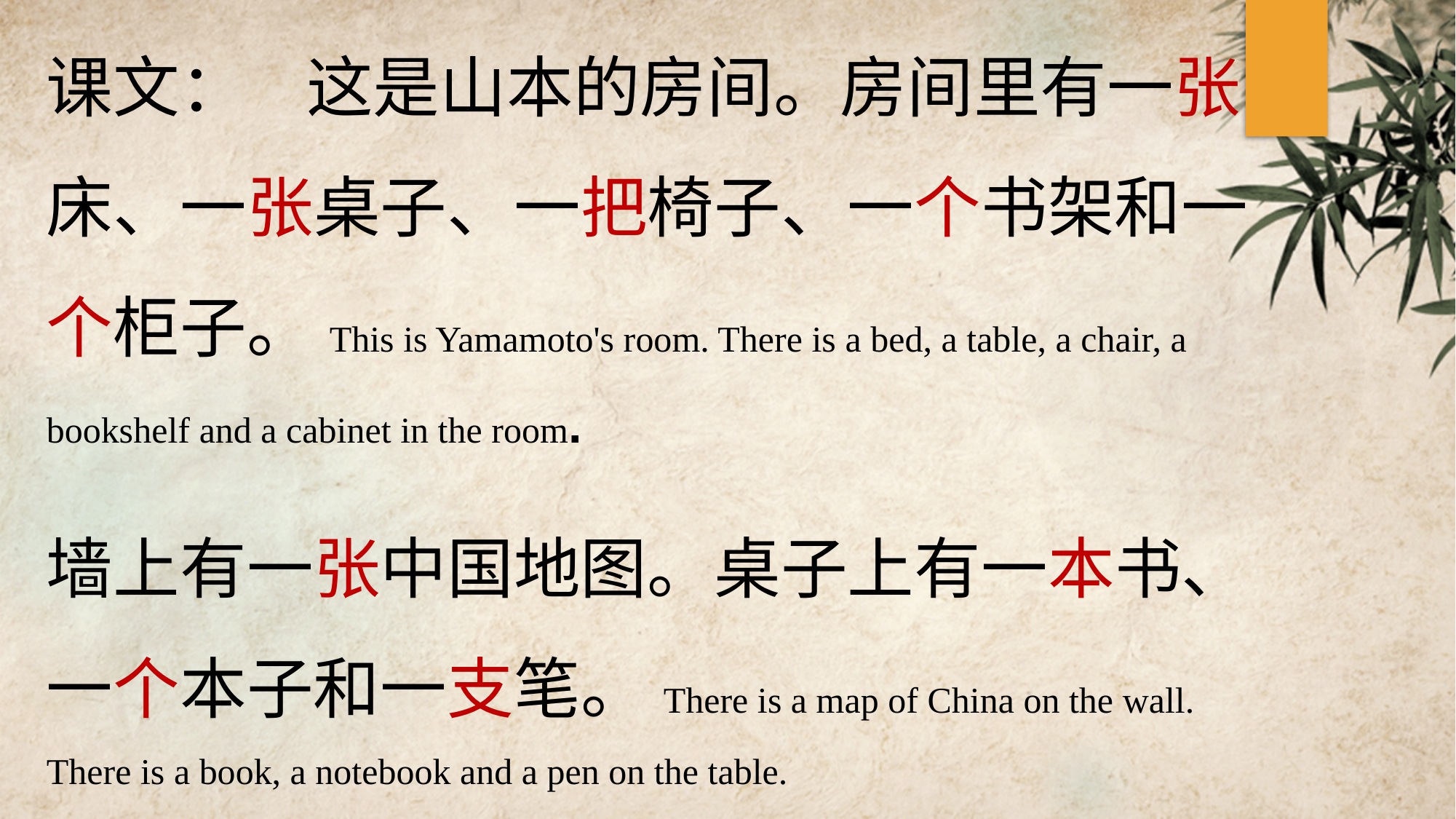

课文：    这是山本的房间。房间里有一张床、一张桌子、一把椅子、一个书架和一个柜子。This is Yamamoto's room. There is a bed, a table, a chair, a bookshelf and a cabinet in the room.
墙上有一张中国地图。桌子上有一本书、一个本子和一支笔。There is a map of China on the wall. There is a book, a notebook and a pen on the table.